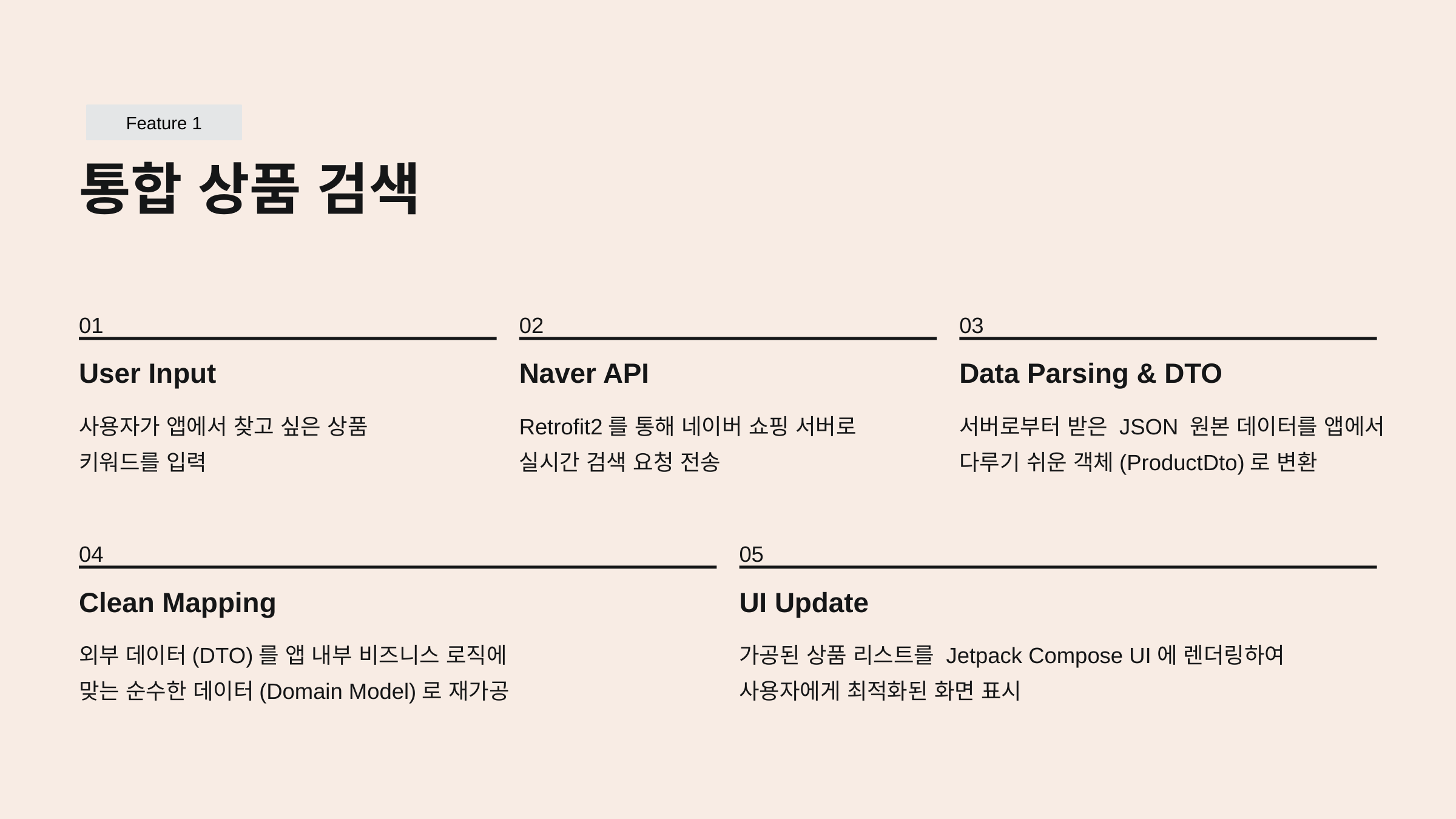

Feature 1
통합 상품 검색
01
02
03

User Input
Naver API
Data Parsing & DTO
사용자가 앱에서 찾고 싶은 상품
키워드를 입력
Retrofit2를 통해 네이버 쇼핑 서버로
실시간 검색 요청 전송
서버로부터 받은 JSON 원본 데이터를 앱에서
다루기 쉬운 객체(ProductDto)로 변환
04
05

Clean Mapping
UI Update
외부 데이터(DTO)를 앱 내부 비즈니스 로직에
맞는 순수한 데이터(Domain Model)로 재가공
가공된 상품 리스트를 Jetpack Compose UI에 렌더링하여
사용자에게 최적화된 화면 표시